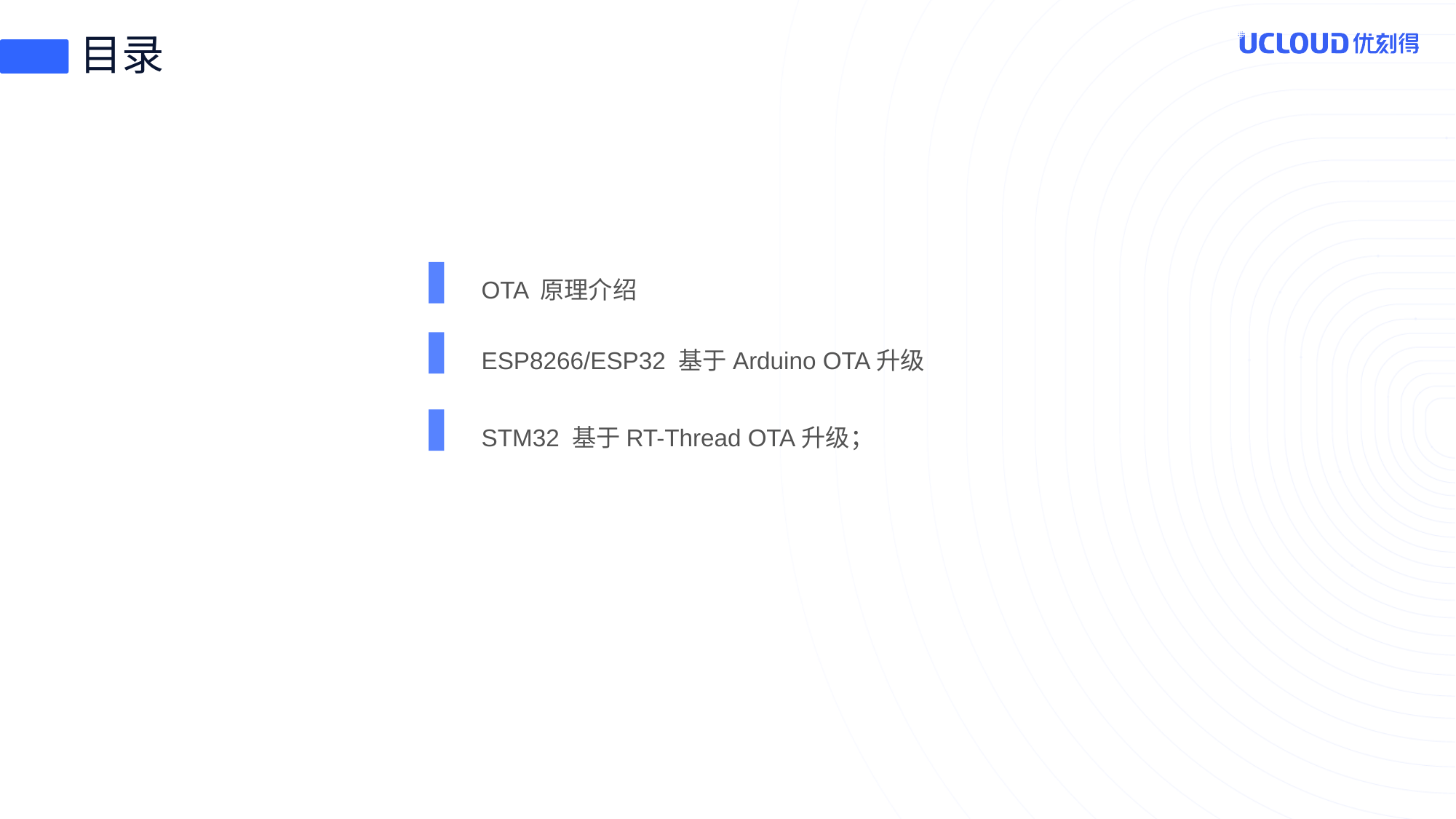

# 目录
OTA 原理介绍

ESP8266/ESP32 基于Arduino OTA升级

STM32 基于RT-Thread OTA升级；